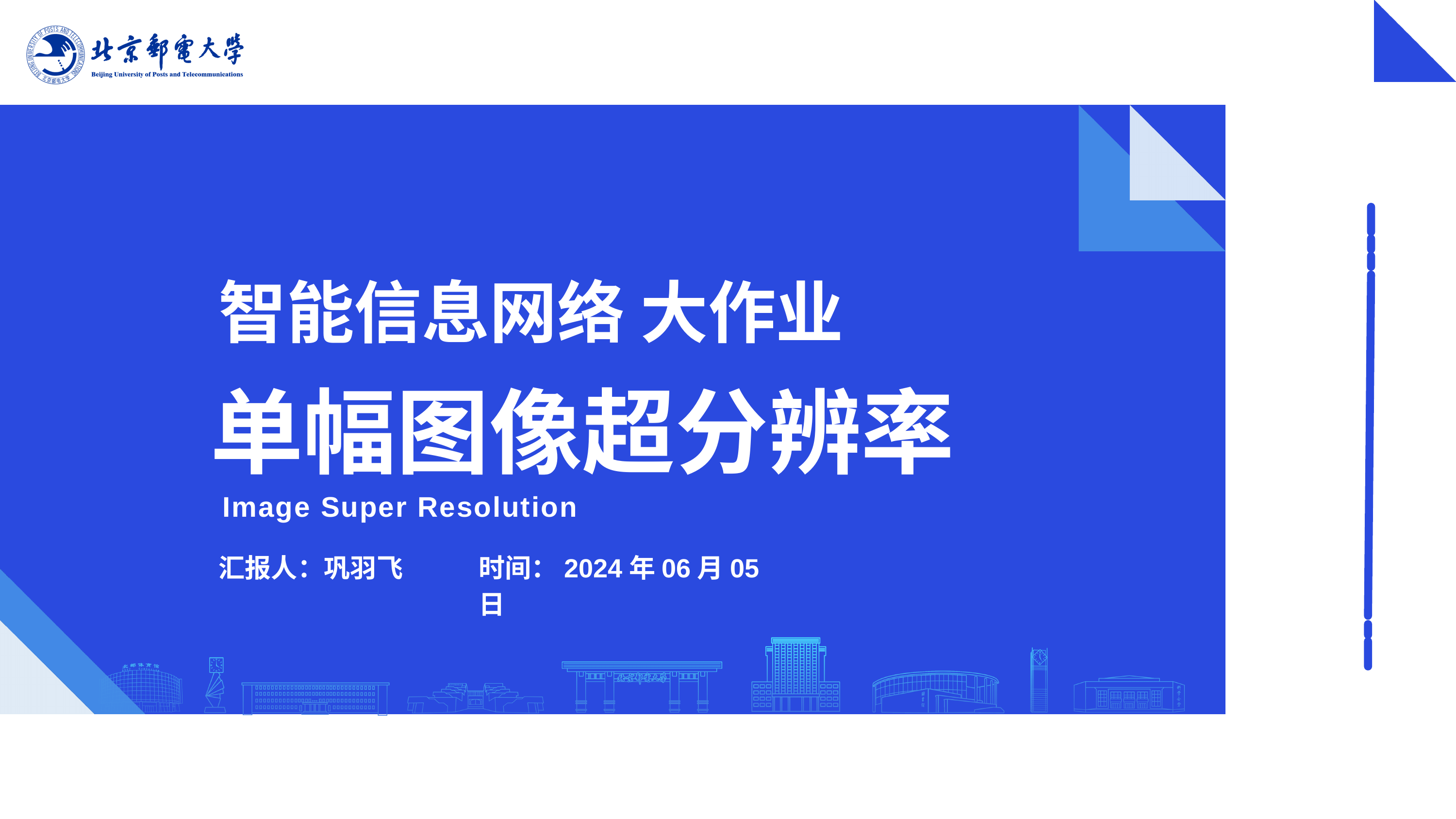

智能信息网络 大作业
单幅图像超分辨率
Image Super Resolution
汇报人：巩羽飞
时间：2024年06月05日